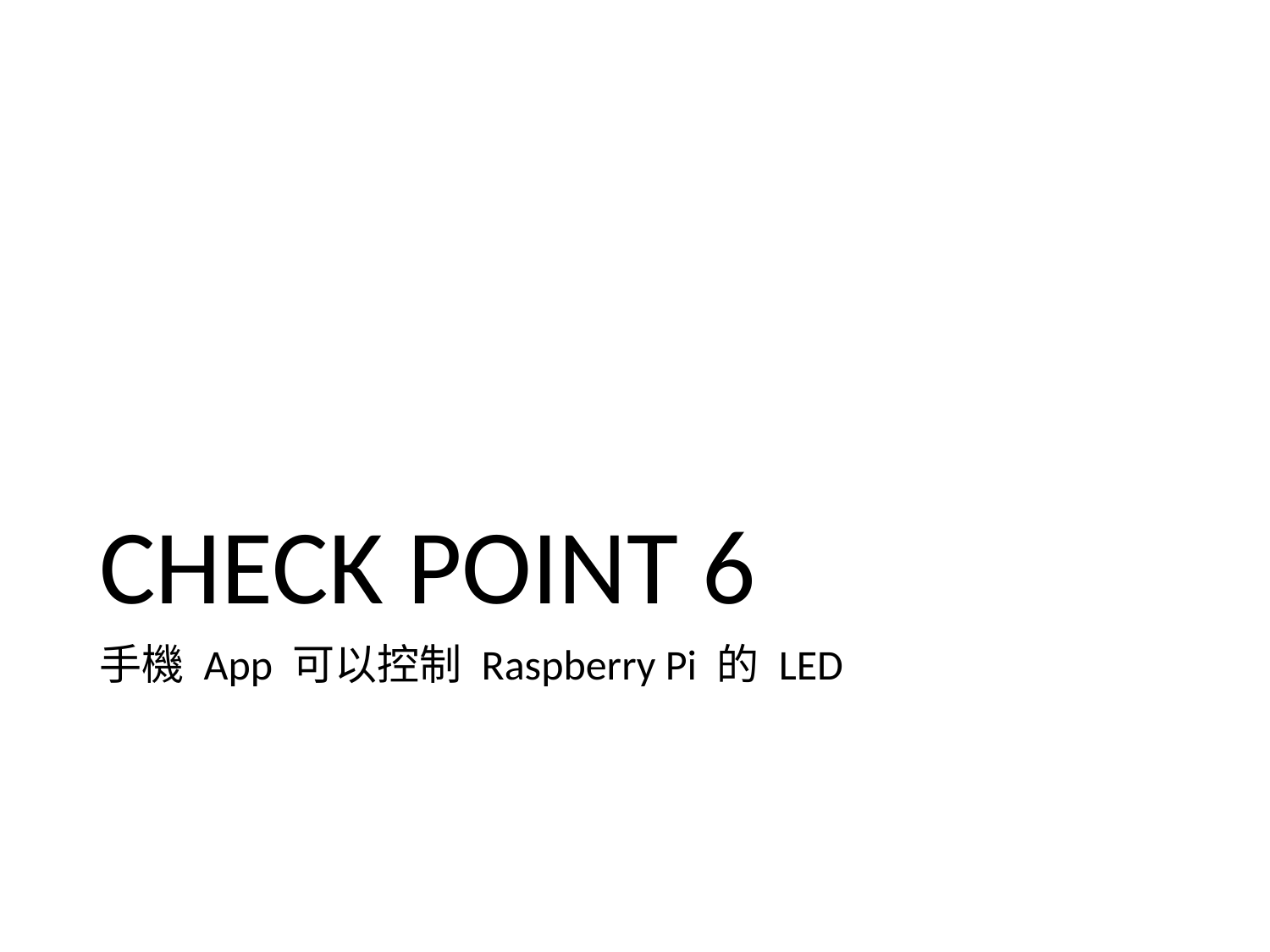

# CHECK POINT 6
手機 App 可以控制 Raspberry Pi 的 LED